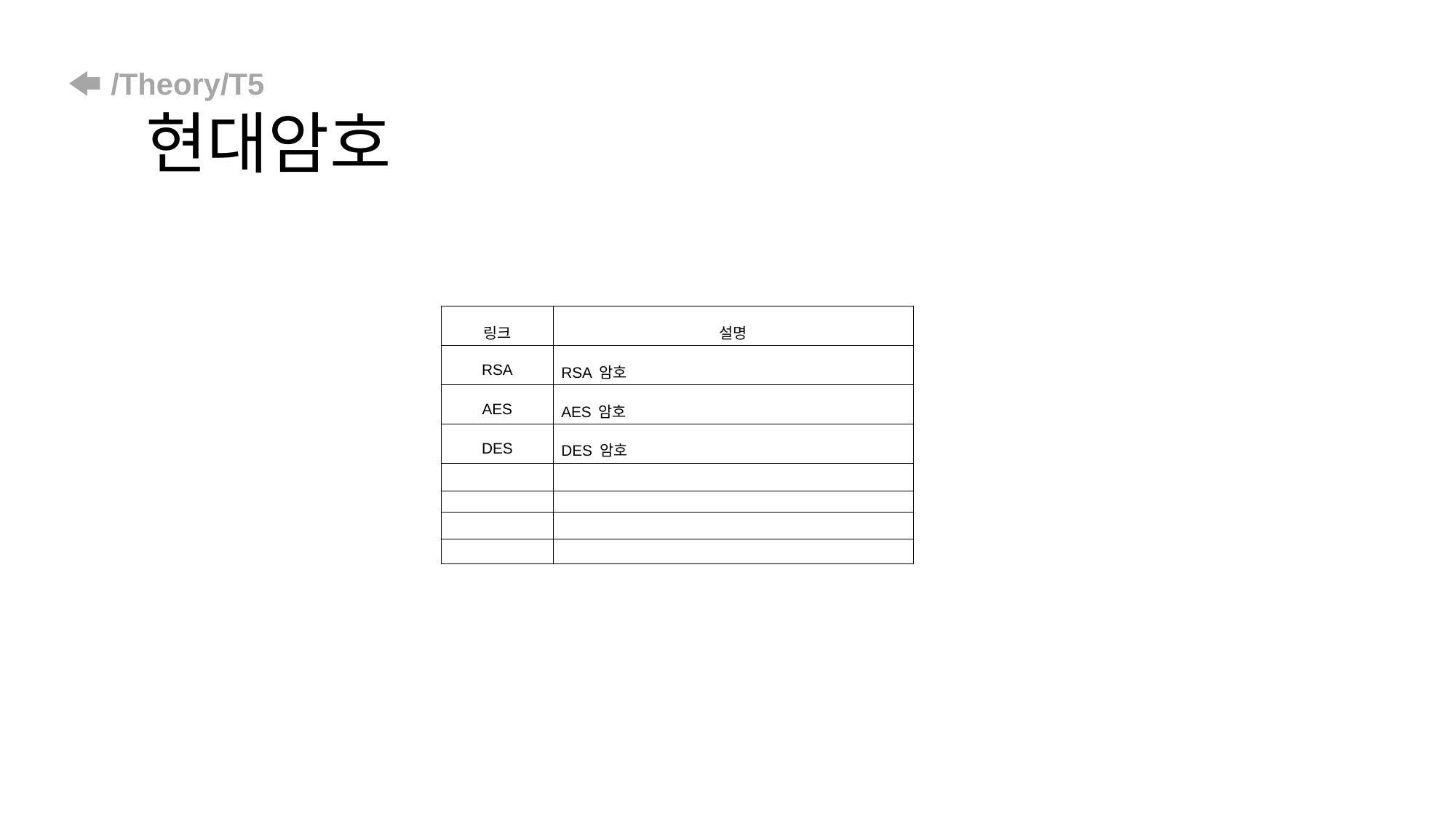

# /Theory/T5 현대암호

| 링크 | 설명 |
| --- | --- |
| RSA | RSA 암호 |
| AES | AES 암호 |
| DES | DES 암호 |
|  |  |
|  |  |
|  |  |
|  |  |